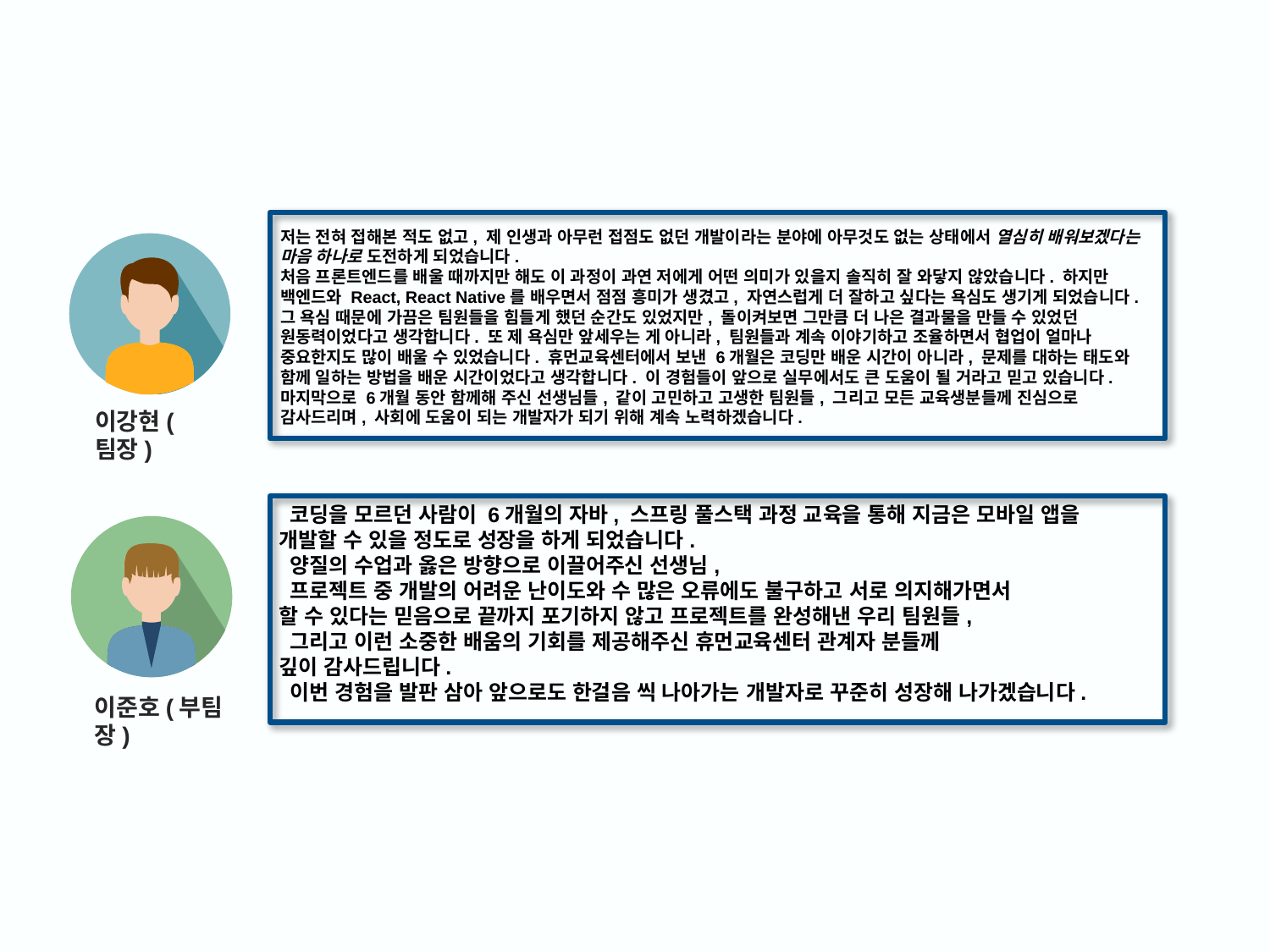

저는 전혀 접해본 적도 없고, 제 인생과 아무런 접점도 없던 개발이라는 분야에 아무것도 없는 상태에서 열심히 배워보겠다는 마음 하나로 도전하게 되었습니다. ​
처음 프론트엔드를 배울 때까지만 해도 이 과정이 과연 저에게 어떤 의미가 있을지 솔직히 잘 와닿지 않았습니다. 하지만 백엔드와 React, React Native를 배우면서 점점 흥미가 생겼고, 자연스럽게 더 잘하고 싶다는 욕심도 생기게 되었습니다.​
그 욕심 때문에 가끔은 팀원들을 힘들게 했던 순간도 있었지만, 돌이켜보면 그만큼 더 나은 결과물을 만들 수 있었던 원동력이었다고 생각합니다. 또 제 욕심만 앞세우는 게 아니라, 팀원들과 계속 이야기하고 조율하면서 협업이 얼마나 중요한지도 많이 배울 수 있었습니다. 휴먼교육센터에서 보낸 6개월은 코딩만 배운 시간이 아니라, 문제를 대하는 태도와 함께 일하는 방법을 배운 시간이었다고 생각합니다. 이 경험들이 앞으로 실무에서도 큰 도움이 될 거라고 믿고 있습니다. 마지막으로 6개월 동안 함께해 주신 선생님들, 같이 고민하고 고생한 팀원들, 그리고 모든 교육생분들께 진심으로 감사드리며, 사회에 도움이 되는 개발자가 되기 위해 계속 노력하겠습니다.

이강현(팀장)

 코딩을 모르던 사람이 6개월의 자바, 스프링 풀스택 과정 교육을 통해 지금은 모바일 앱을
개발할 수 있을 정도로 성장을 하게 되었습니다.
 양질의 수업과 옳은 방향으로 이끌어주신 선생님,
 프로젝트 중 개발의 어려운 난이도와 수 많은 오류에도 불구하고 서로 의지해가면서
할 수 있다는 믿음으로 끝까지 포기하지 않고 프로젝트를 완성해낸 우리 팀원들,
 그리고 이런 소중한 배움의 기회를 제공해주신 휴먼교육센터 관계자 분들께
깊이 감사드립니다.
 이번 경험을 발판 삼아 앞으로도 한걸음 씩 나아가는 개발자로 꾸준히 성장해 나가겠습니다.

이준호(부팀장)